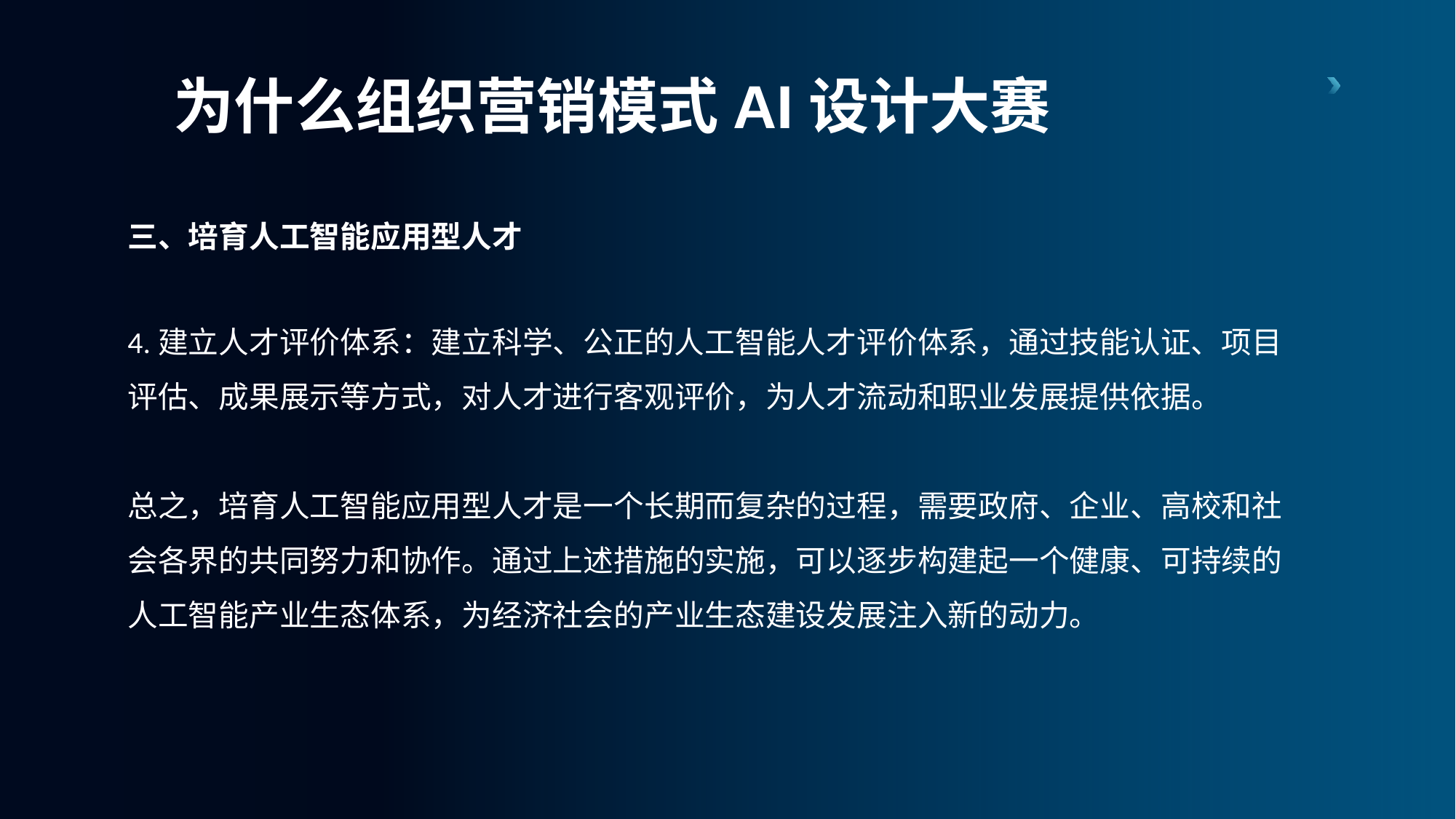

为什么组织营销模式AI设计大赛
三、培育人工智能应用型人才

4.建立人才评价体系：建立科学、公正的人工智能人才评价体系，通过技能认证、项目评估、成果展示等方式，对人才进行客观评价，为人才流动和职业发展提供依据。

总之，培育人工智能应用型人才是一个长期而复杂的过程，需要政府、企业、高校和社会各界的共同努力和协作。通过上述措施的实施，可以逐步构建起一个健康、可持续的人工智能产业生态体系，为经济社会的产业生态建设发展注入新的动力。